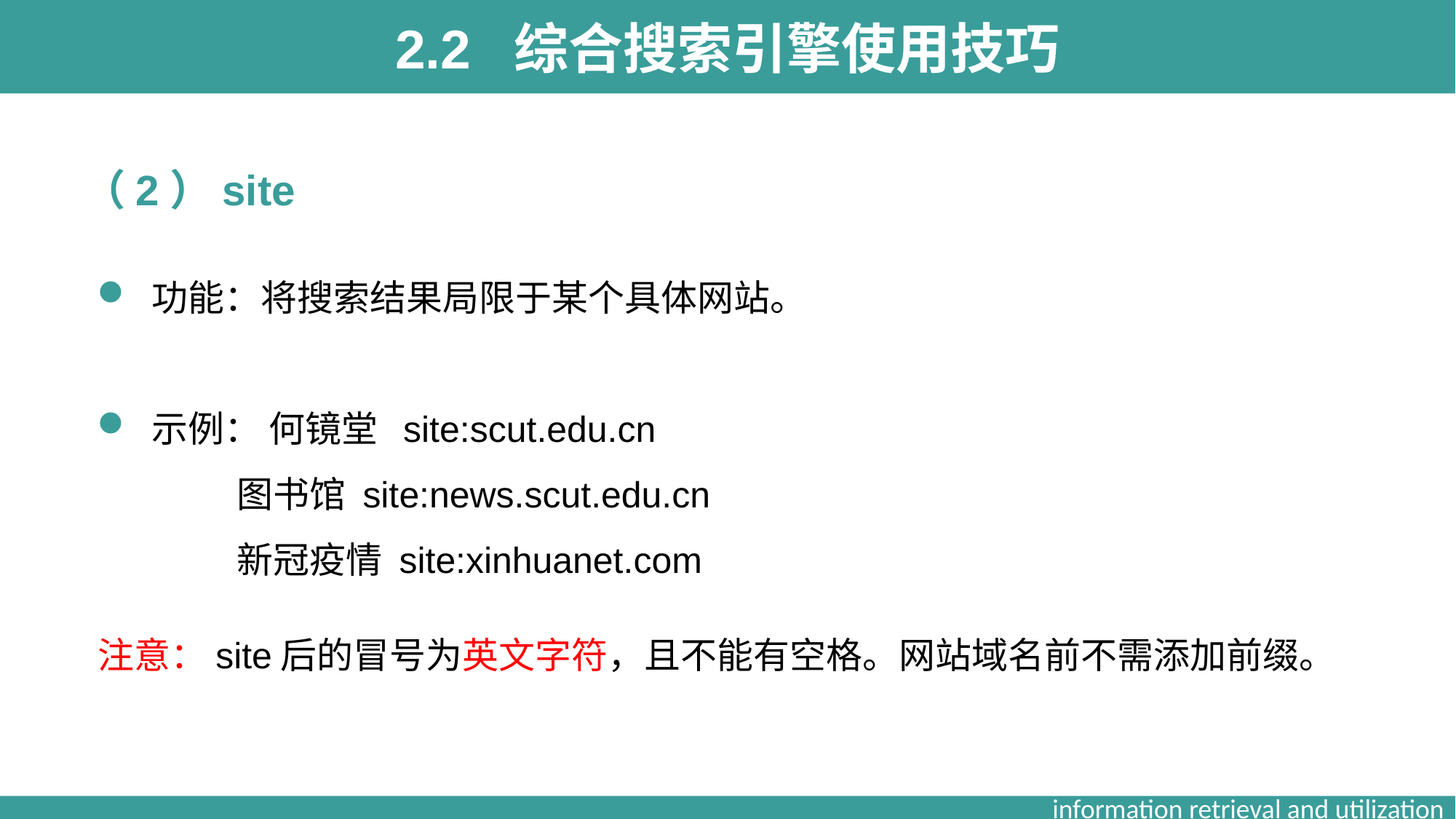

2.2  综合搜索引擎使用技巧
（2）site

功能：将搜索结果局限于某个具体网站。

示例： 何镜堂  site:scut.edu.cn
                图书馆 site:news.scut.edu.cn
                新冠疫情 site:xinhuanet.com
注意：site后的冒号为英文字符，且不能有空格。网站域名前不需添加前缀。
information retrieval and utilization